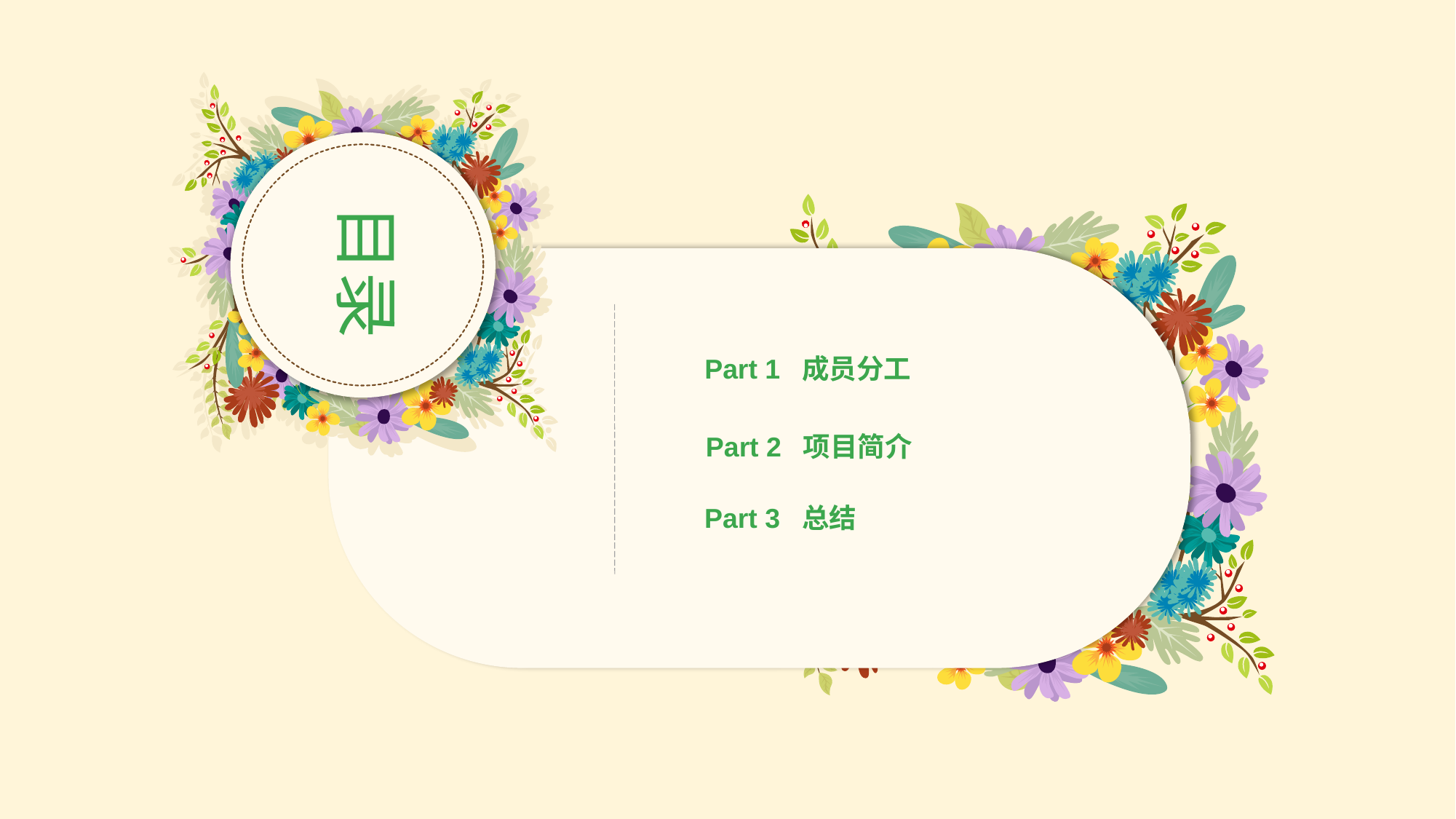

目录

Part 1  成员分工
Part 2  项目简介
Part 3  总结